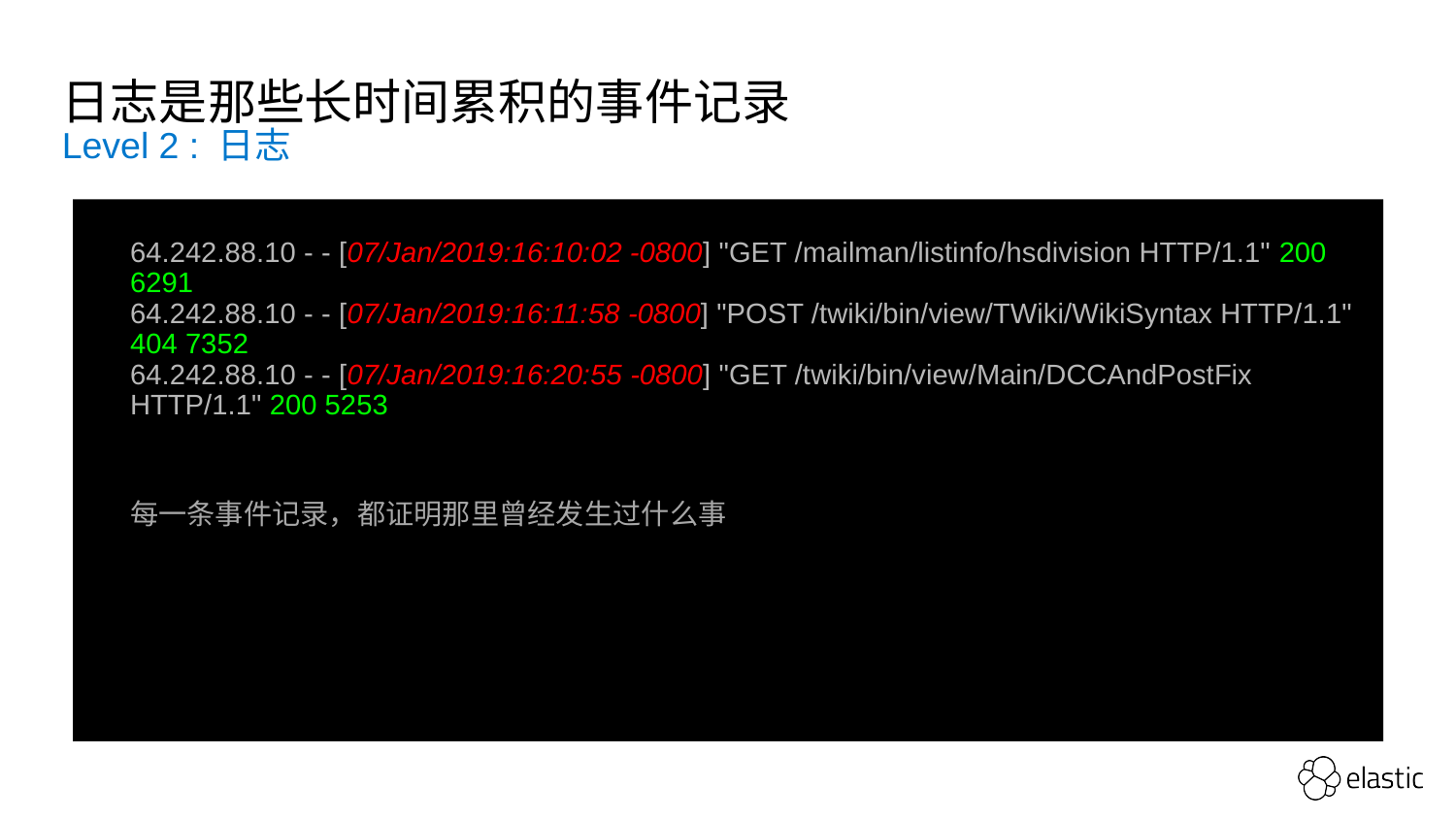

# 日志是那些长时间累积的事件记录
Level 2 : 日志
64.242.88.10 - - [07/Jan/2019:16:10:02 -0800] "GET /mailman/listinfo/hsdivision HTTP/1.1" 200 6291
64.242.88.10 - - [07/Jan/2019:16:11:58 -0800] "POST /twiki/bin/view/TWiki/WikiSyntax HTTP/1.1" 404 7352
64.242.88.10 - - [07/Jan/2019:16:20:55 -0800] "GET /twiki/bin/view/Main/DCCAndPostFix HTTP/1.1" 200 5253

每一条事件记录，都证明那里曾经发生过什么事